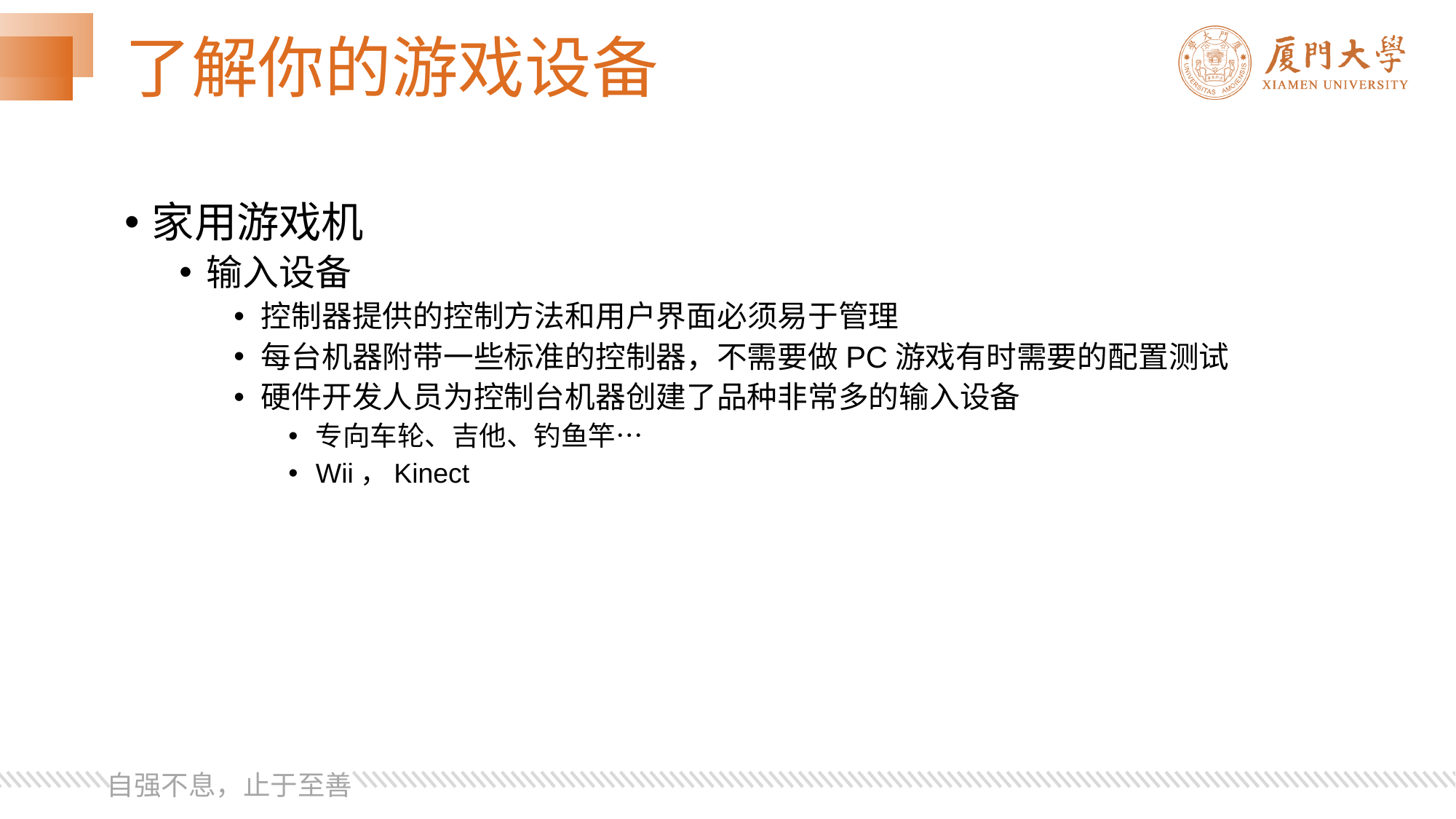

# 了解你的游戏设备
家用游戏机
输入设备
控制器提供的控制方法和用户界面必须易于管理
每台机器附带一些标准的控制器，不需要做PC游戏有时需要的配置测试
硬件开发人员为控制台机器创建了品种非常多的输入设备
专向车轮、吉他、钓鱼竿…
Wii，Kinect